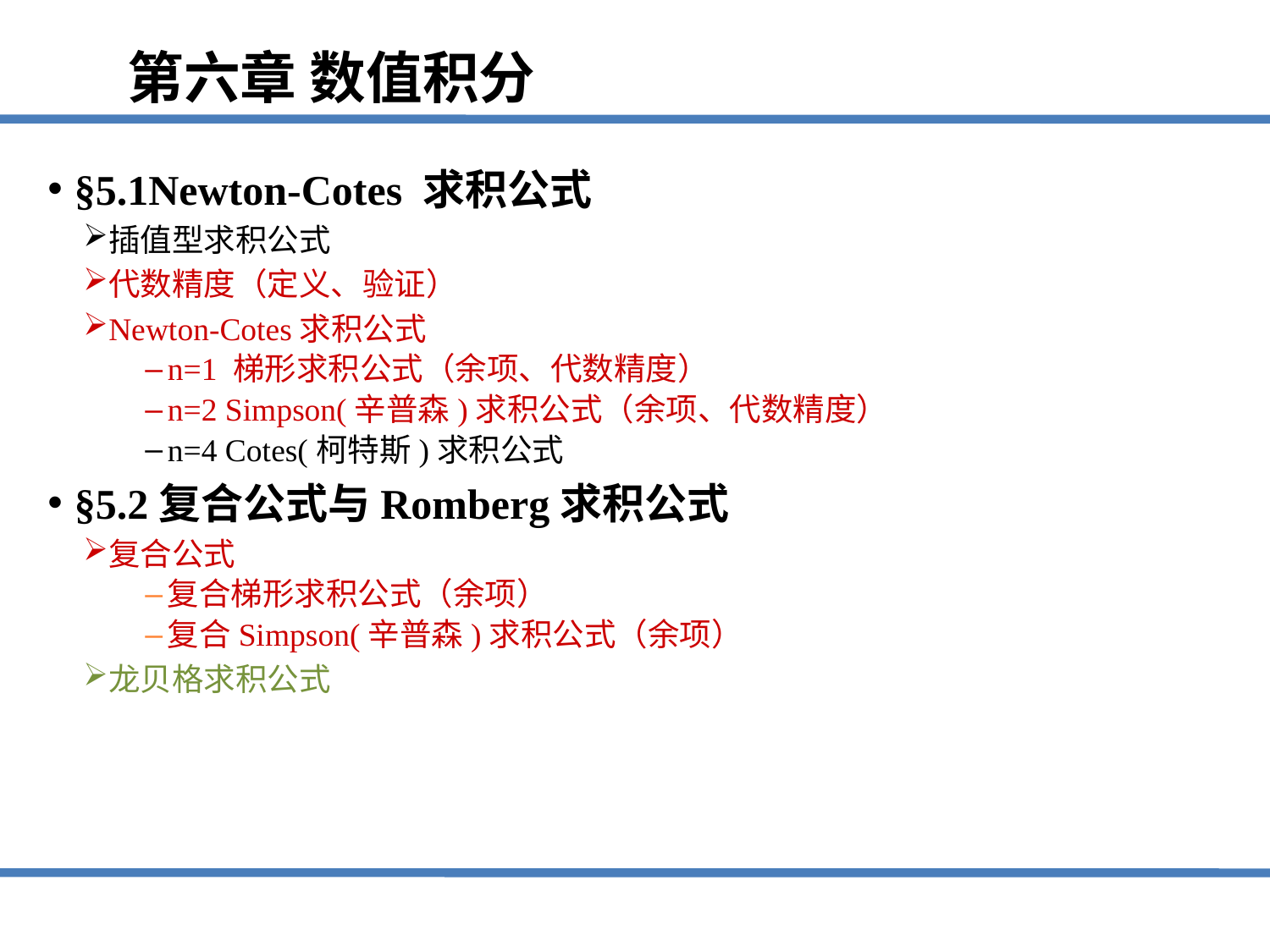

第六章 数值积分
§5.1Newton-Cotes 求积公式
插值型求积公式
代数精度（定义、验证）
Newton-Cotes求积公式
n=1 梯形求积公式（余项、代数精度）
n=2 Simpson(辛普森)求积公式（余项、代数精度）
n=4 Cotes(柯特斯)求积公式
§5.2复合公式与Romberg求积公式
复合公式
复合梯形求积公式（余项）
复合Simpson(辛普森)求积公式（余项）
龙贝格求积公式